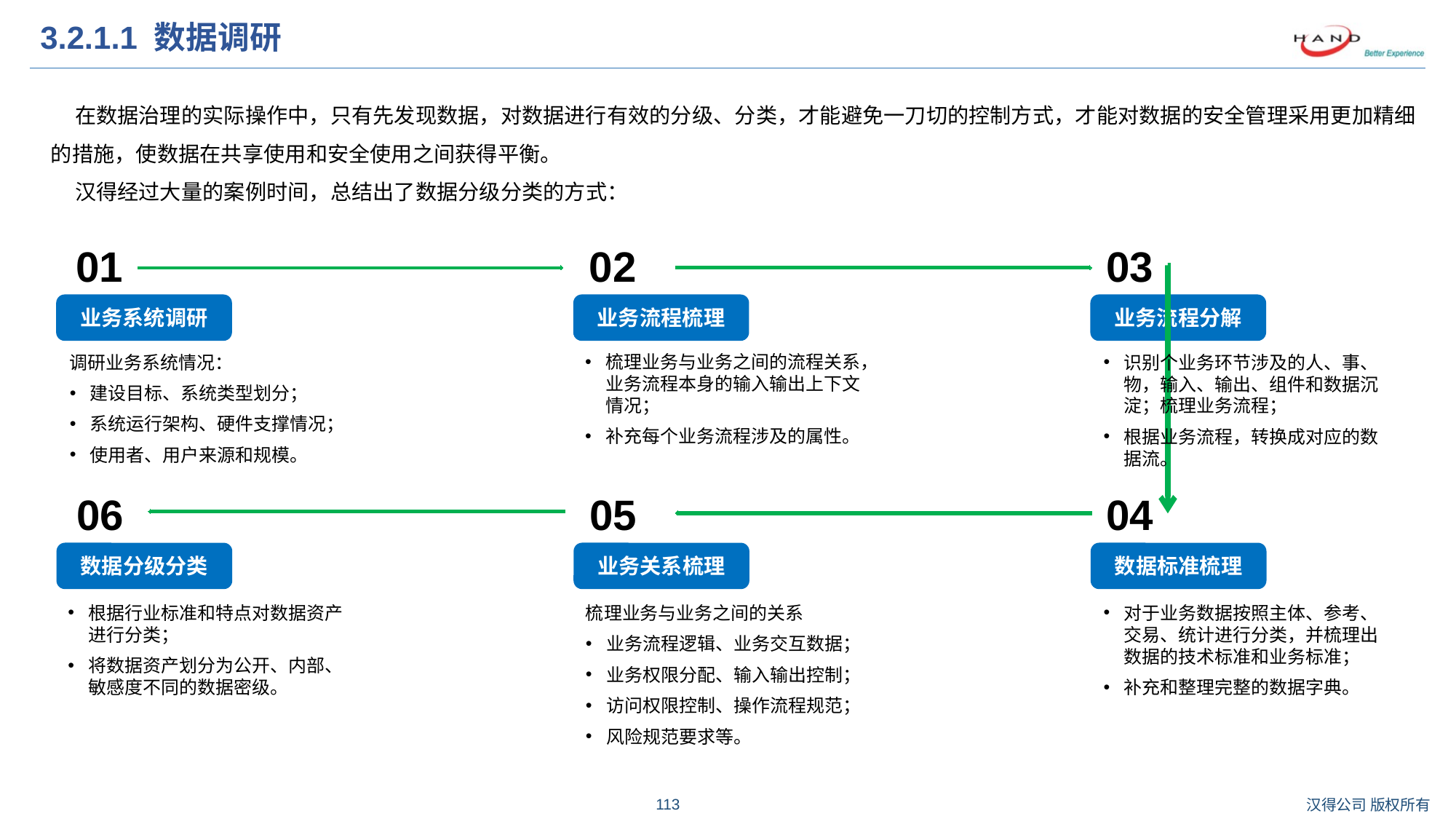

# 3.2.1.1 数据调研
    在数据治理的实际操作中，只有先发现数据，对数据进行有效的分级、分类，才能避免一刀切的控制方式，才能对数据的安全管理采用更加精细的措施，使数据在共享使用和安全使用之间获得平衡。
    汉得经过大量的案例时间，总结出了数据分级分类的方式：
01
02
03

业务系统调研
业务流程梳理
业务流程分解
梳理业务与业务之间的流程关系，业务流程本身的输入输出上下文情况；
补充每个业务流程涉及的属性。
调研业务系统情况：
建设目标、系统类型划分；
系统运行架构、硬件支撑情况；
使用者、用户来源和规模。
识别个业务环节涉及的人、事、物，输入、输出、组件和数据沉淀；梳理业务流程；
根据业务流程，转换成对应的数据流。
06
05
04

数据分级分类
业务关系梳理
数据标准梳理
根据行业标准和特点对数据资产进行分类；
将数据资产划分为公开、内部、敏感度不同的数据密级。
梳理业务与业务之间的关系
业务流程逻辑、业务交互数据；
业务权限分配、输入输出控制；
访问权限控制、操作流程规范；
风险规范要求等。
对于业务数据按照主体、参考、交易、统计进行分类，并梳理出数据的技术标准和业务标准；
补充和整理完整的数据字典。